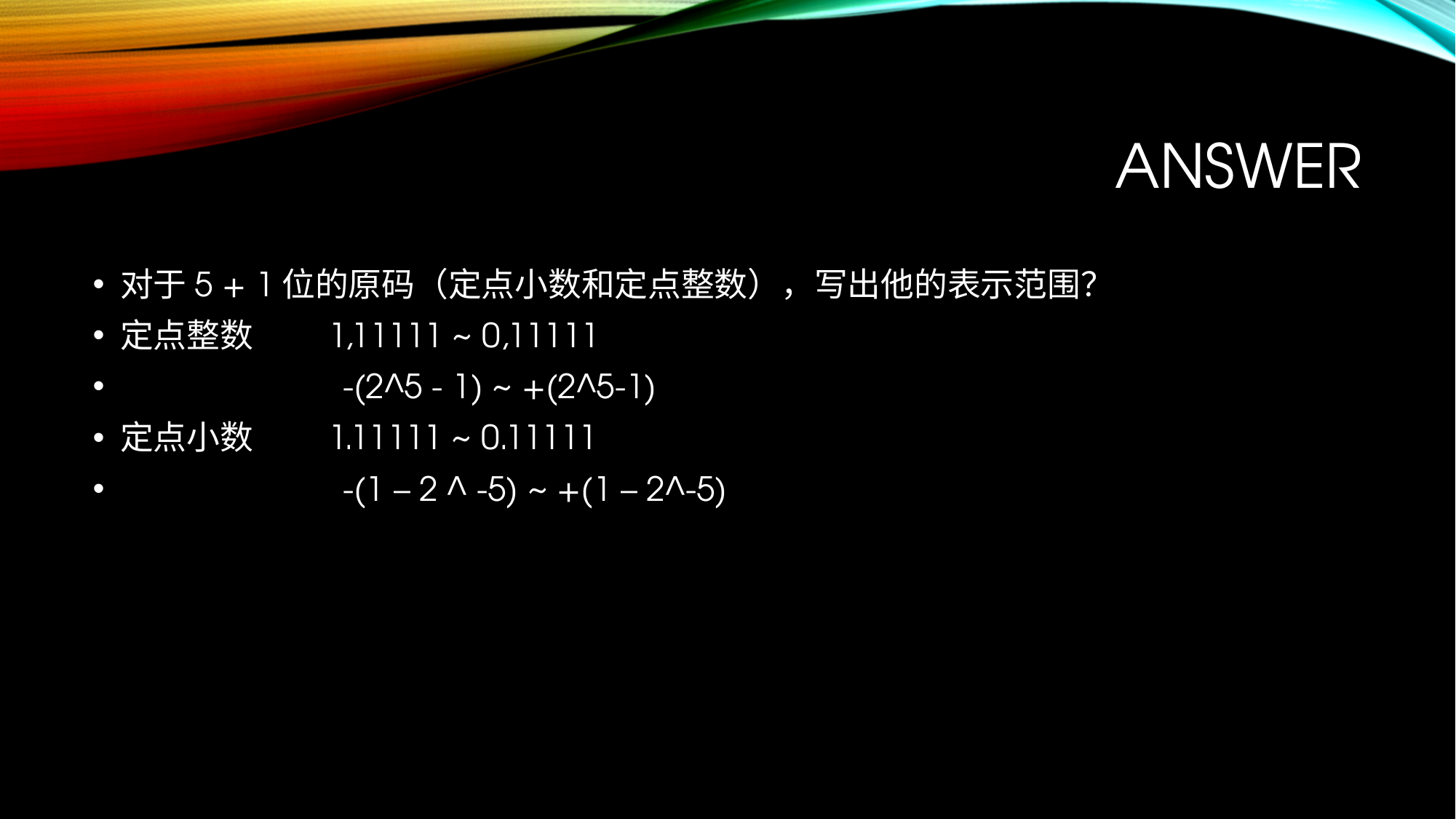

# ANSWER
对于5 + 1位的原码（定点小数和定点整数），写出他的表示范围？
定点整数         1,11111 ~ 0,11111
                        -(2^5 - 1) ~ +(2^5-1)
定点小数         1.11111 ~ 0.11111
                        -(1 – 2 ^ -5) ~ +(1 – 2^-5)